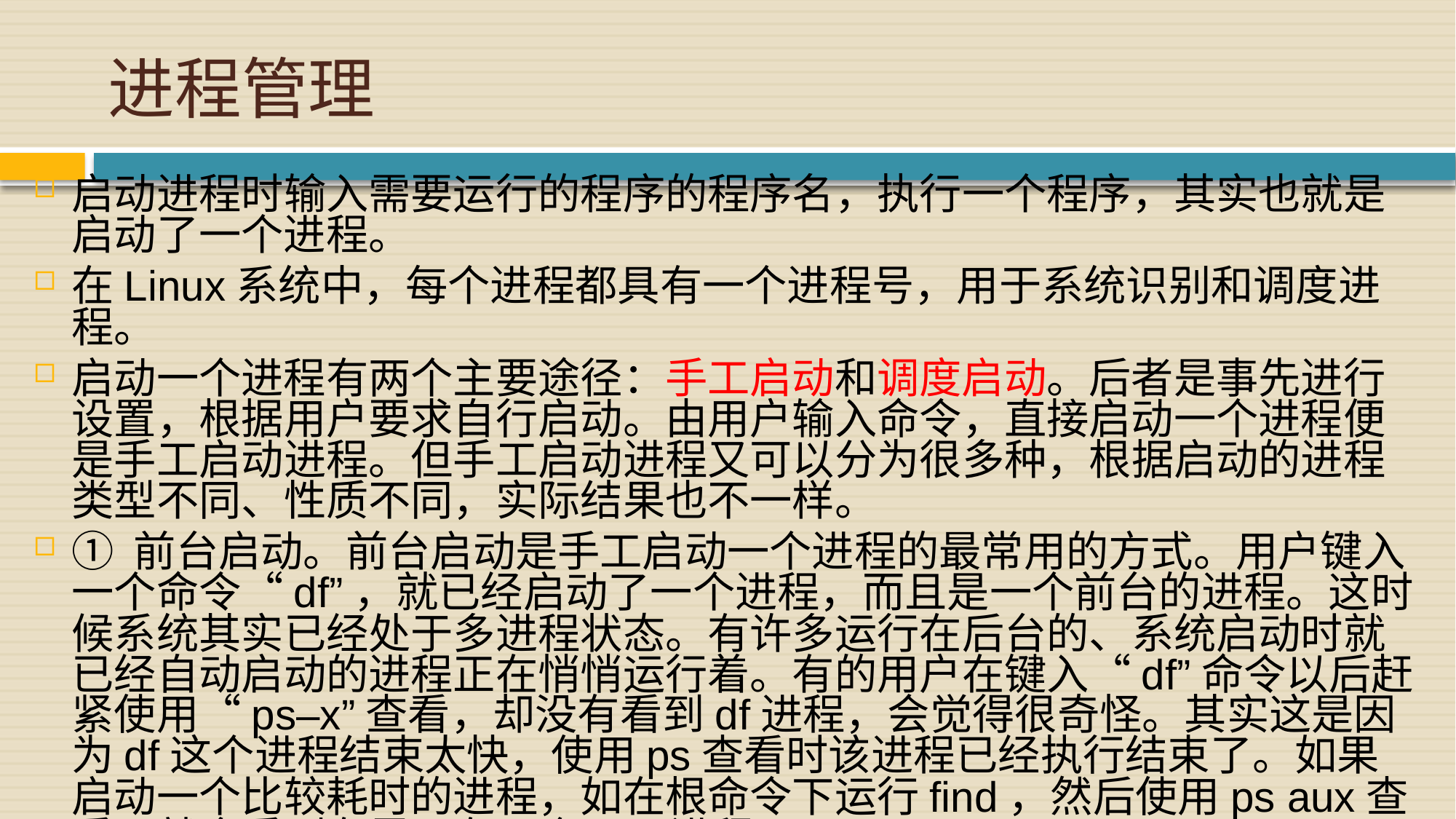

# 进程管理
启动进程时输入需要运行的程序的程序名，执行一个程序，其实也就是启动了一个进程。
在Linux系统中，每个进程都具有一个进程号，用于系统识别和调度进程。
启动一个进程有两个主要途径：手工启动和调度启动。后者是事先进行设置，根据用户要求自行启动。由用户输入命令，直接启动一个进程便是手工启动进程。但手工启动进程又可以分为很多种，根据启动的进程类型不同、性质不同，实际结果也不一样。
① 前台启动。前台启动是手工启动一个进程的最常用的方式。用户键入一个命令“df”，就已经启动了一个进程，而且是一个前台的进程。这时候系统其实已经处于多进程状态。有许多运行在后台的、系统启动时就已经自动启动的进程正在悄悄运行着。有的用户在键入“df”命令以后赶紧使用“ps–x”查看，却没有看到df进程，会觉得很奇怪。其实这是因为df这个进程结束太快，使用ps查看时该进程已经执行结束了。如果启动一个比较耗时的进程，如在根命令下运行find，然后使用ps aux查看，就会看到在里面有一个find进程。